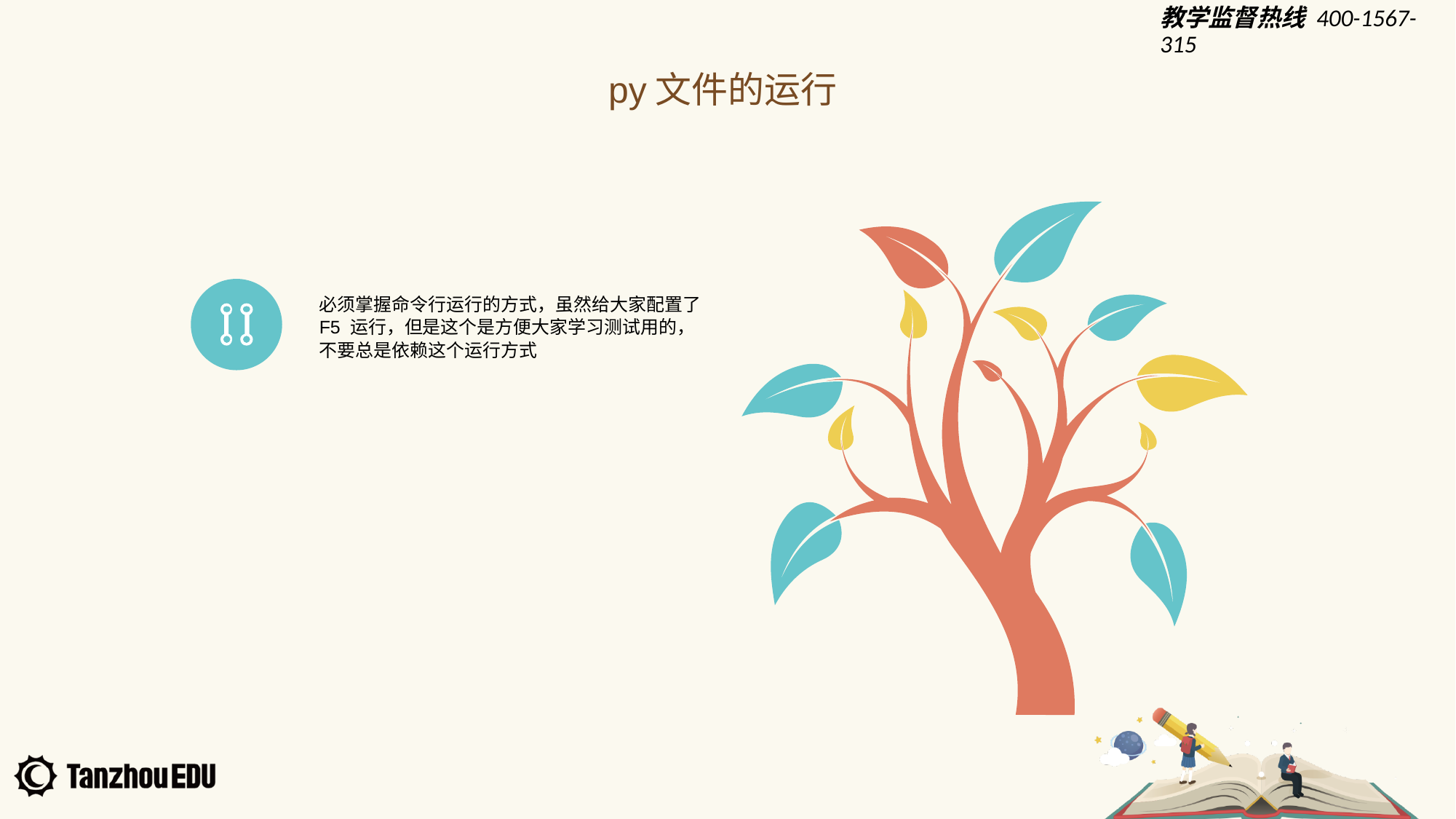

py文件的运行

必须掌握命令行运行的方式，虽然给大家配置了 F5 运行，但是这个是方便大家学习测试用的，不要总是依赖这个运行方式